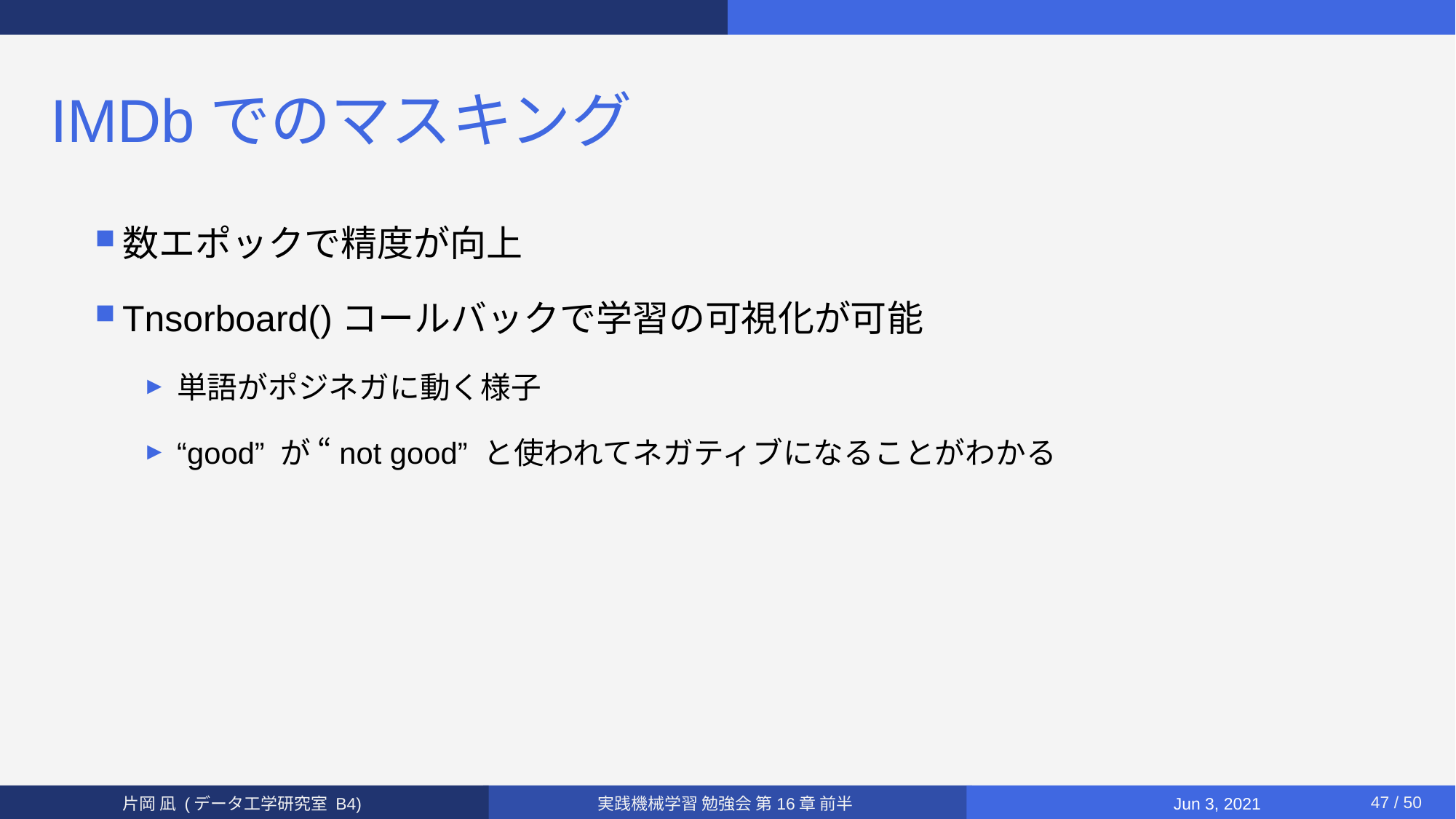

# IMDbでのマスキング
数エポックで精度が向上
Tnsorboard()コールバックで学習の可視化が可能
単語がポジネガに動く様子
“good” が “not good” と使われてネガティブになることがわかる